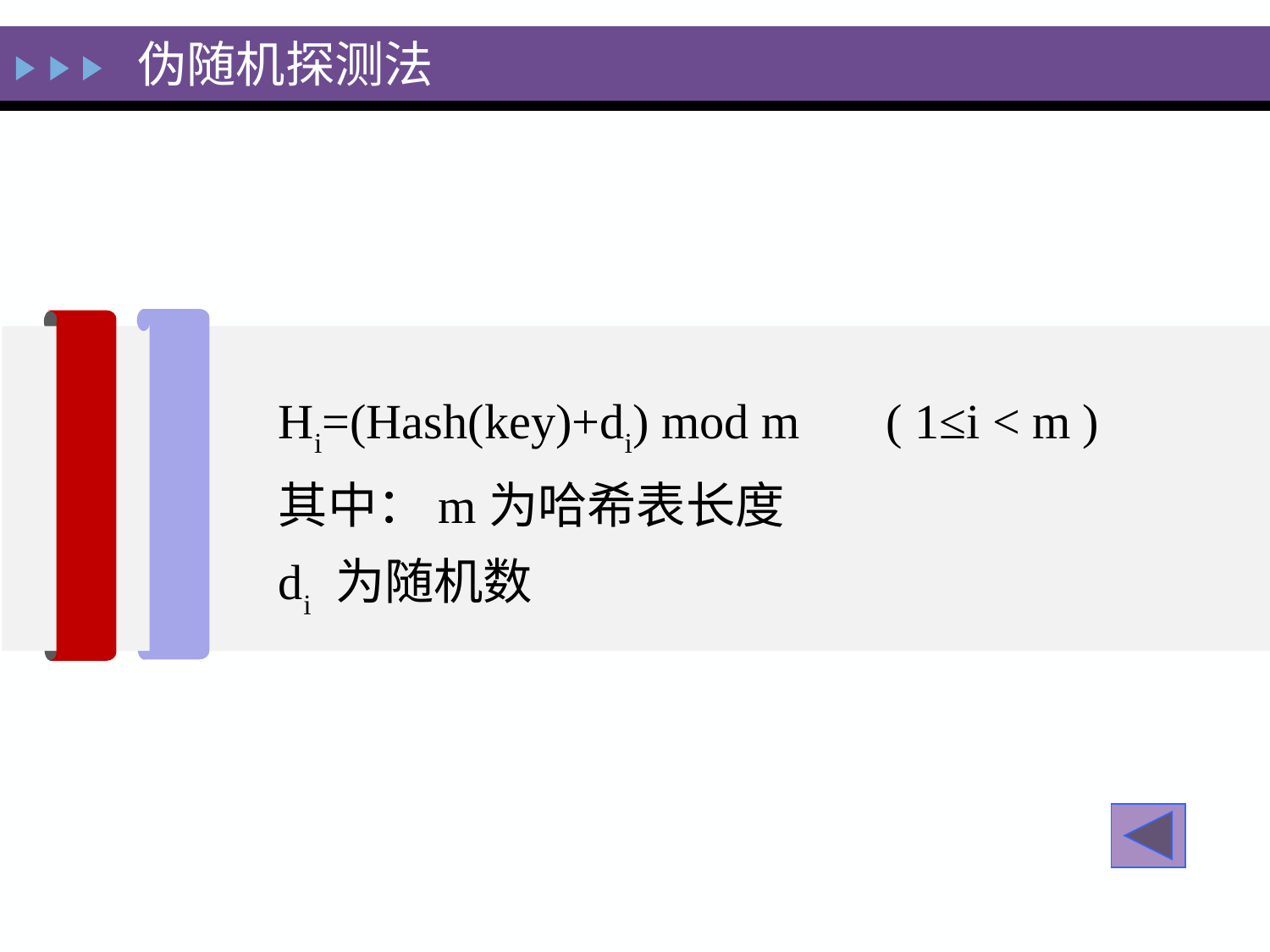

伪随机探测法

Hi=(Hash(key)+di) mod m       ( 1≤i < m )
其中：m为哈希表长度
di 为随机数